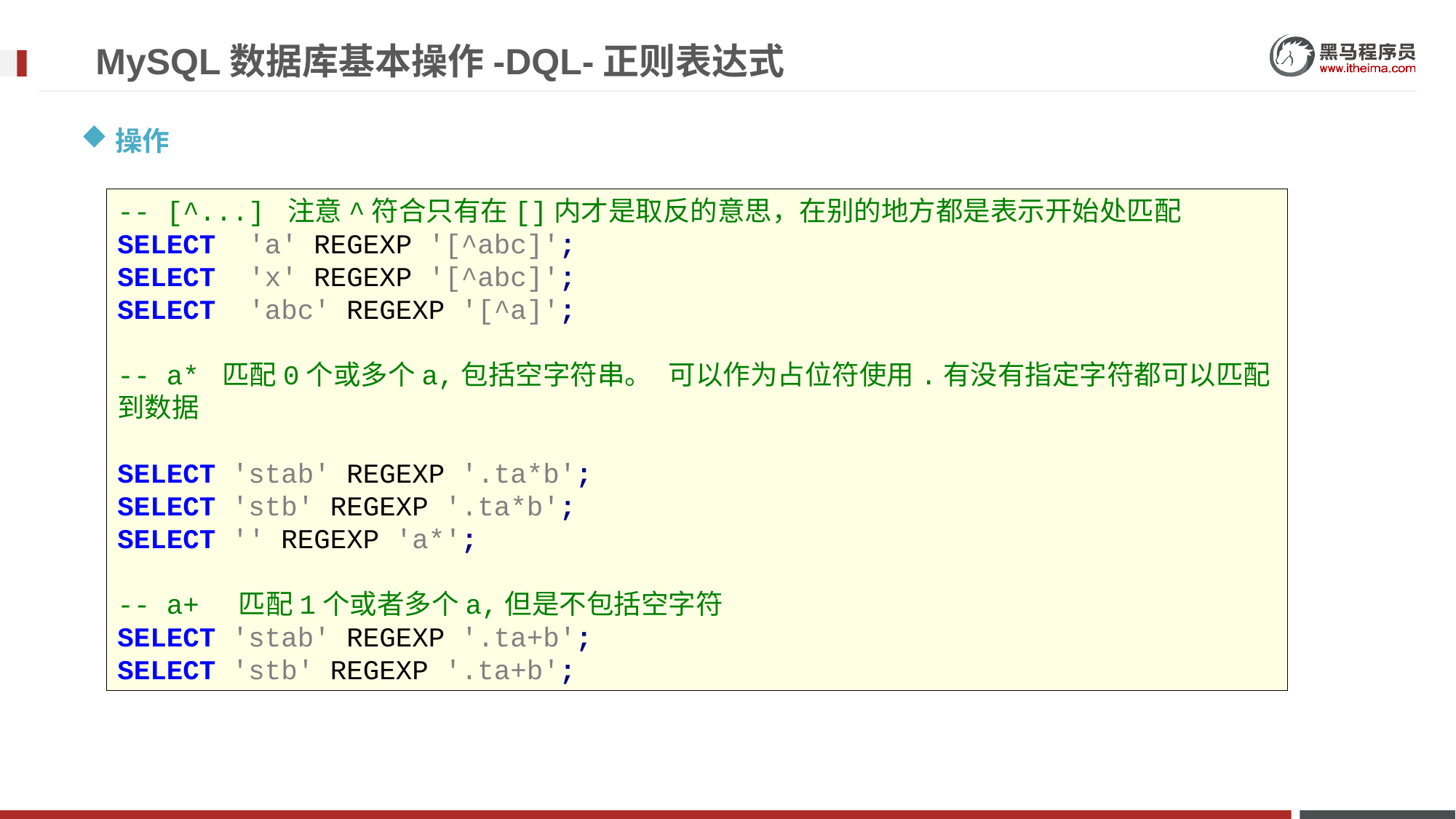

# MySQL数据库基本操作-DQL-正则表达式
操作
-- [^...] 注意^符合只有在[]内才是取反的意思，在别的地方都是表示开始处匹配
SELECT  'a' REGEXP '[^abc]';
SELECT  'x' REGEXP '[^abc]';
SELECT  'abc' REGEXP '[^a]';

-- a* 匹配0个或多个a,包括空字符串。 可以作为占位符使用.有没有指定字符都可以匹配到数据

SELECT 'stab' REGEXP '.ta*b';
SELECT 'stb' REGEXP '.ta*b';
SELECT '' REGEXP 'a*';

-- a+  匹配1个或者多个a,但是不包括空字符
SELECT 'stab' REGEXP '.ta+b';
SELECT 'stb' REGEXP '.ta+b';